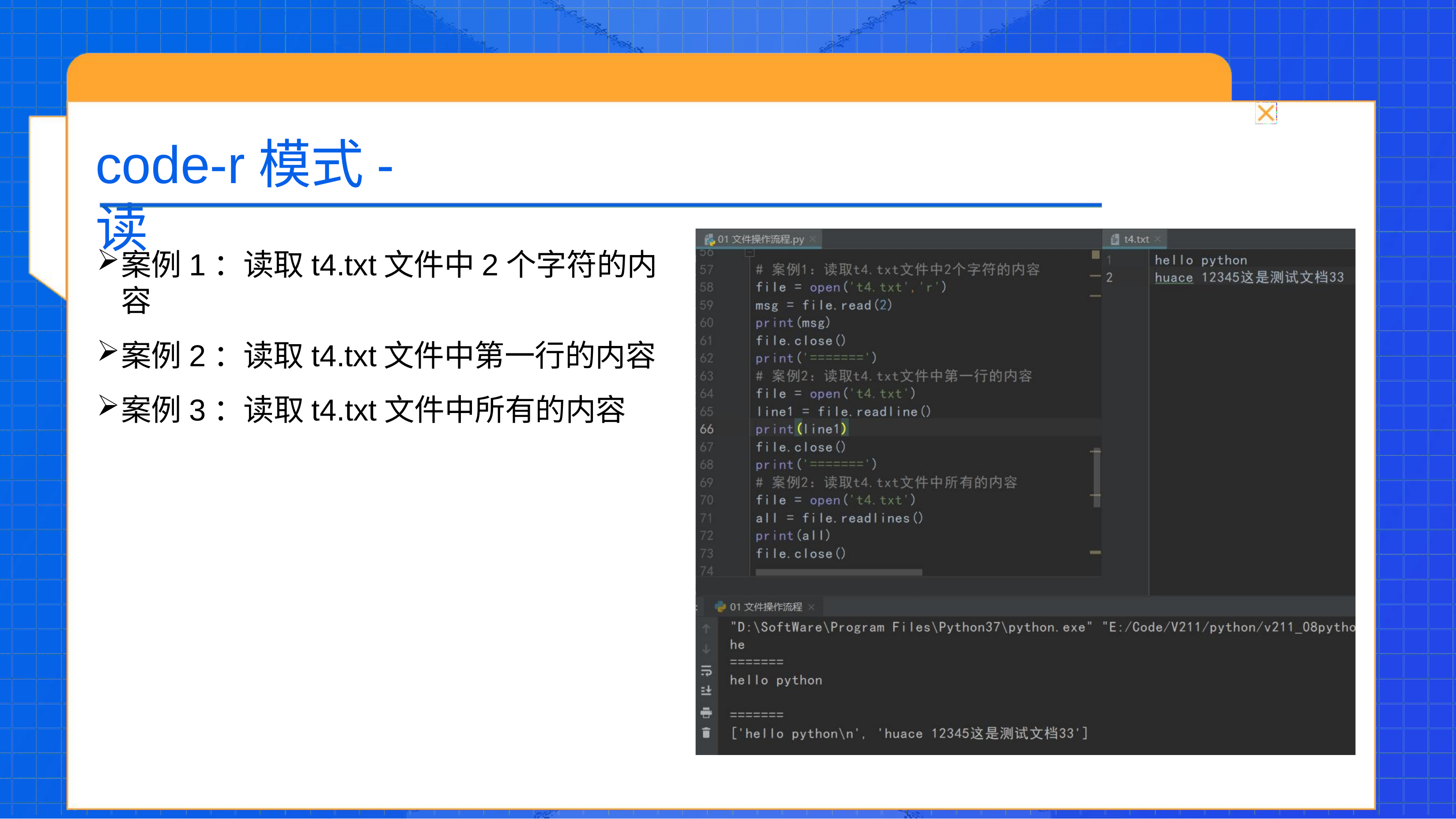

# code-r模式-读

案例1：读取t4.txt文件中2个字符的内容
案例2：读取t4.txt文件中第一行的内容
案例3：读取t4.txt文件中所有的内容